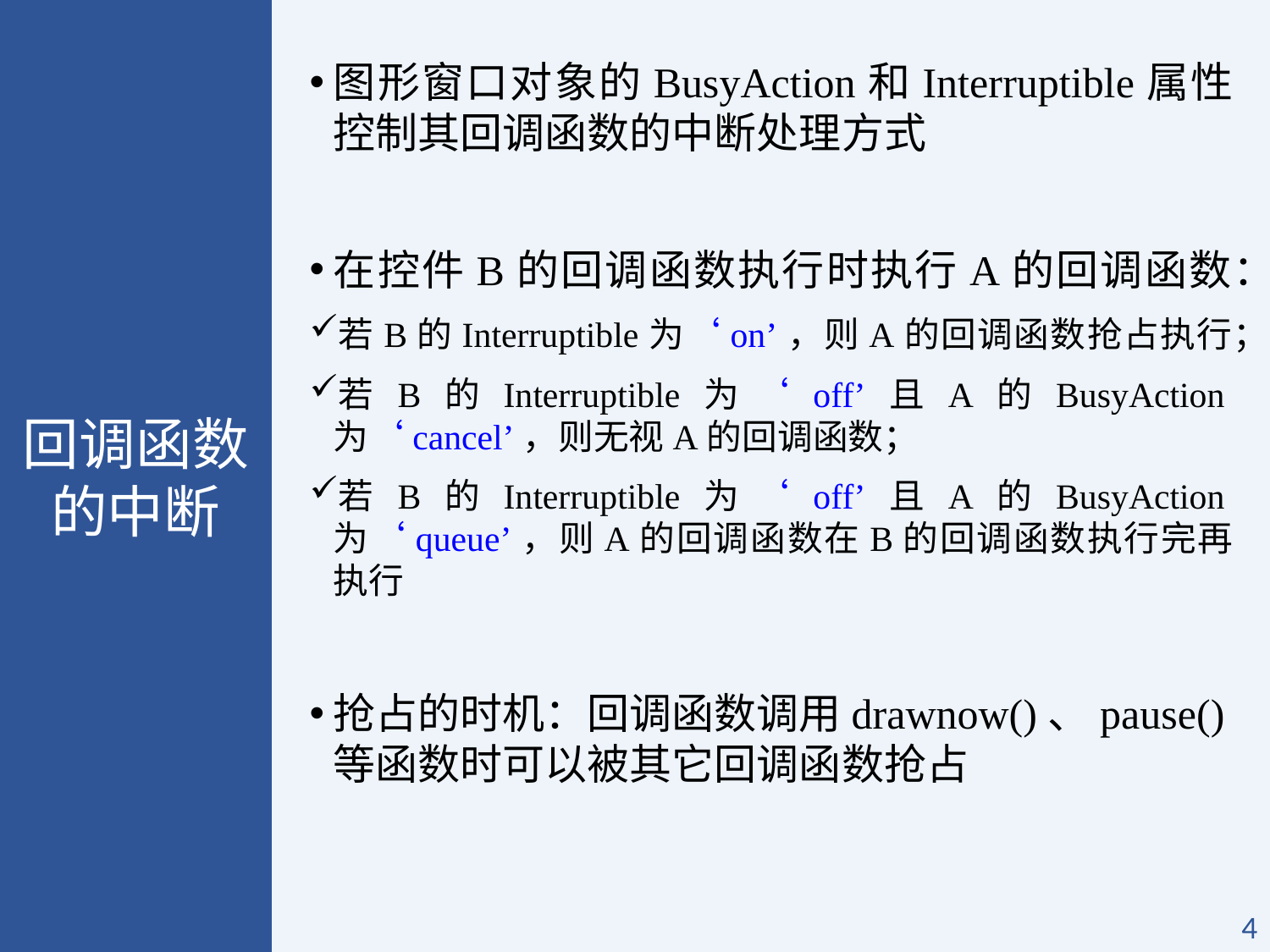

图形窗口对象的BusyAction和Interruptible属性控制其回调函数的中断处理方式

在控件B的回调函数执行时执行A的回调函数：
若B的Interruptible为‘on’，则A的回调函数抢占执行；
若B的Interruptible为‘off’且A的BusyAction为‘cancel’，则无视A的回调函数；
若B的Interruptible为‘off’且A的BusyAction为‘queue’，则A的回调函数在B的回调函数执行完再执行

抢占的时机：回调函数调用drawnow()、pause()等函数时可以被其它回调函数抢占
回调函数
的中断